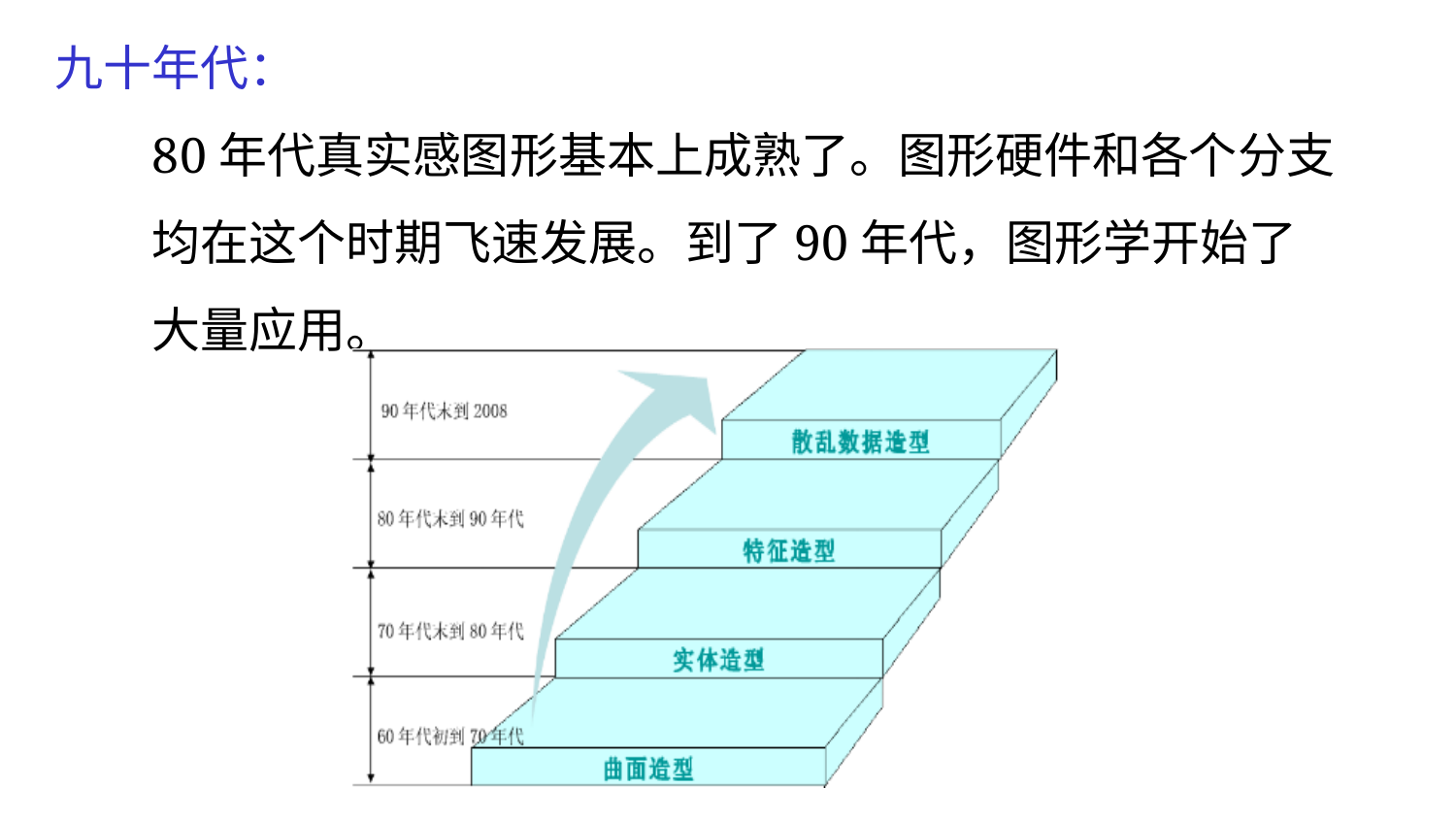

九十年代：
80年代真实感图形基本上成熟了。图形硬件和各个分支均在这个时期飞速发展。到了90年代，图形学开始了大量应用。